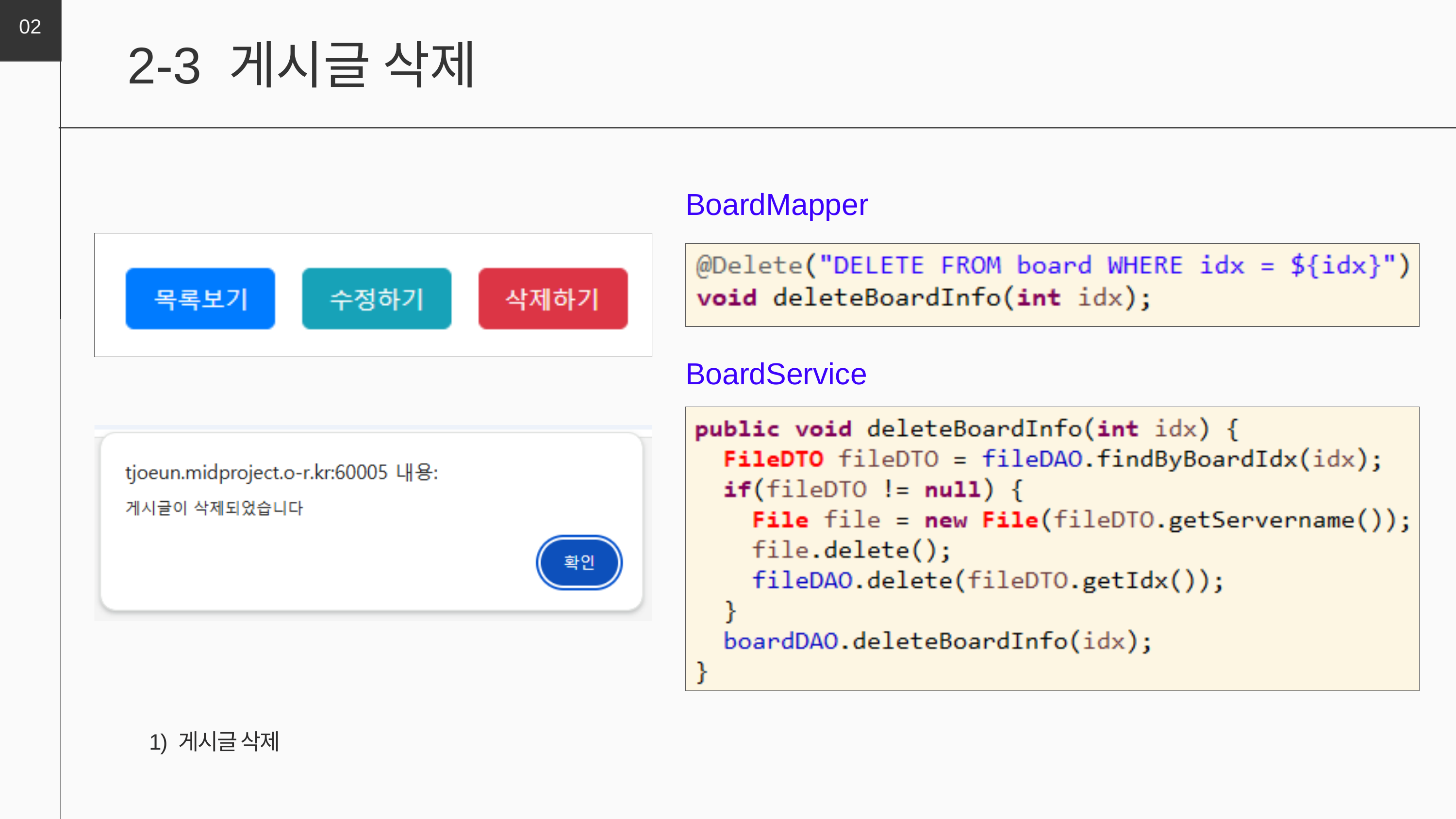

02

2-3 게시글 삭제

BoardMapper

BoardService

1) 게시글 삭제